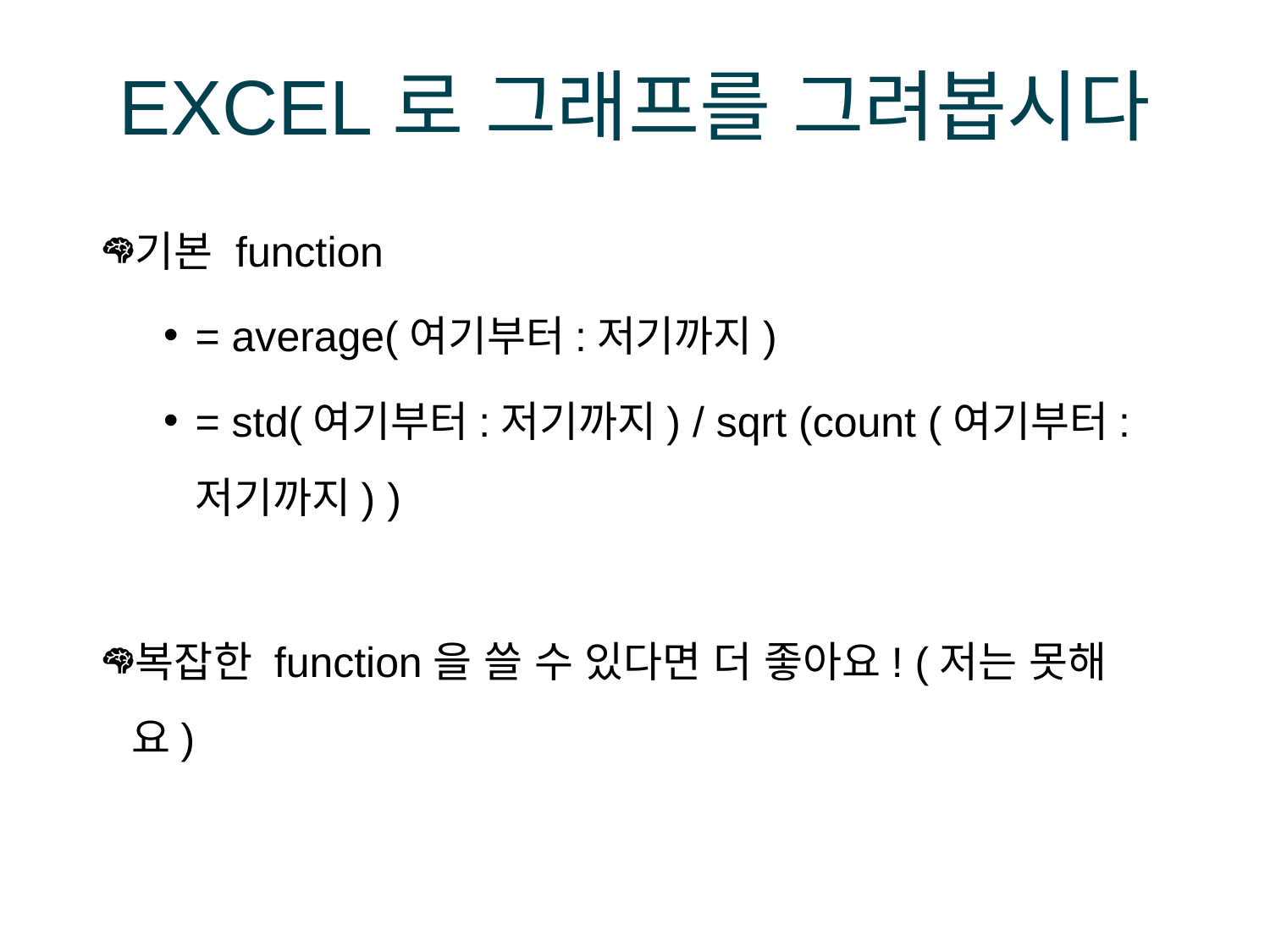

# EXCEL로 그래프를 그려봅시다
기본 function
= average(여기부터:저기까지)
= std(여기부터:저기까지) / sqrt (count (여기부터:저기까지) )

복잡한 function을 쓸 수 있다면 더 좋아요! (저는 못해요)